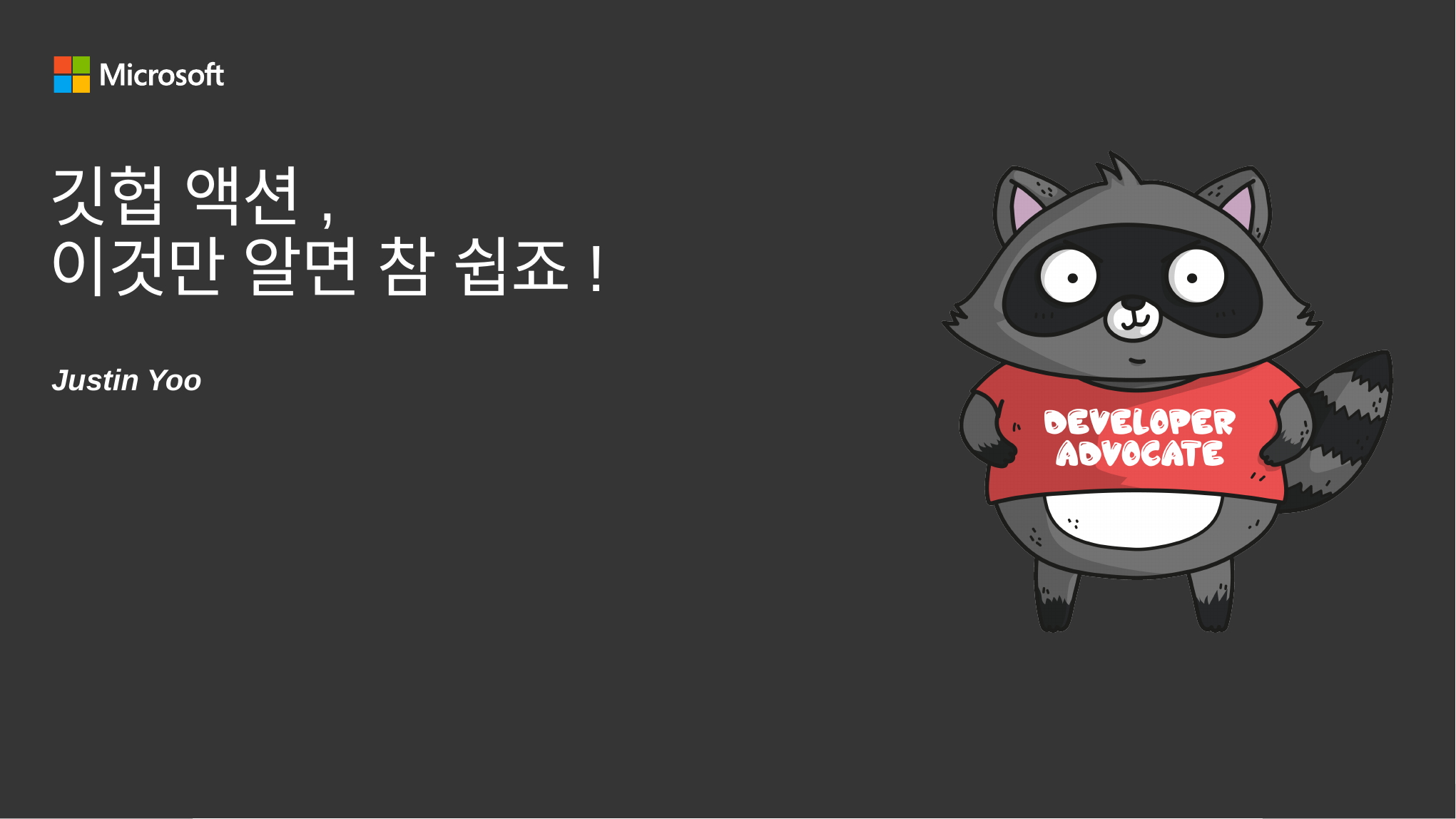

# 깃헙 액션, 이것만 알면 참 쉽죠!
Justin Yoo